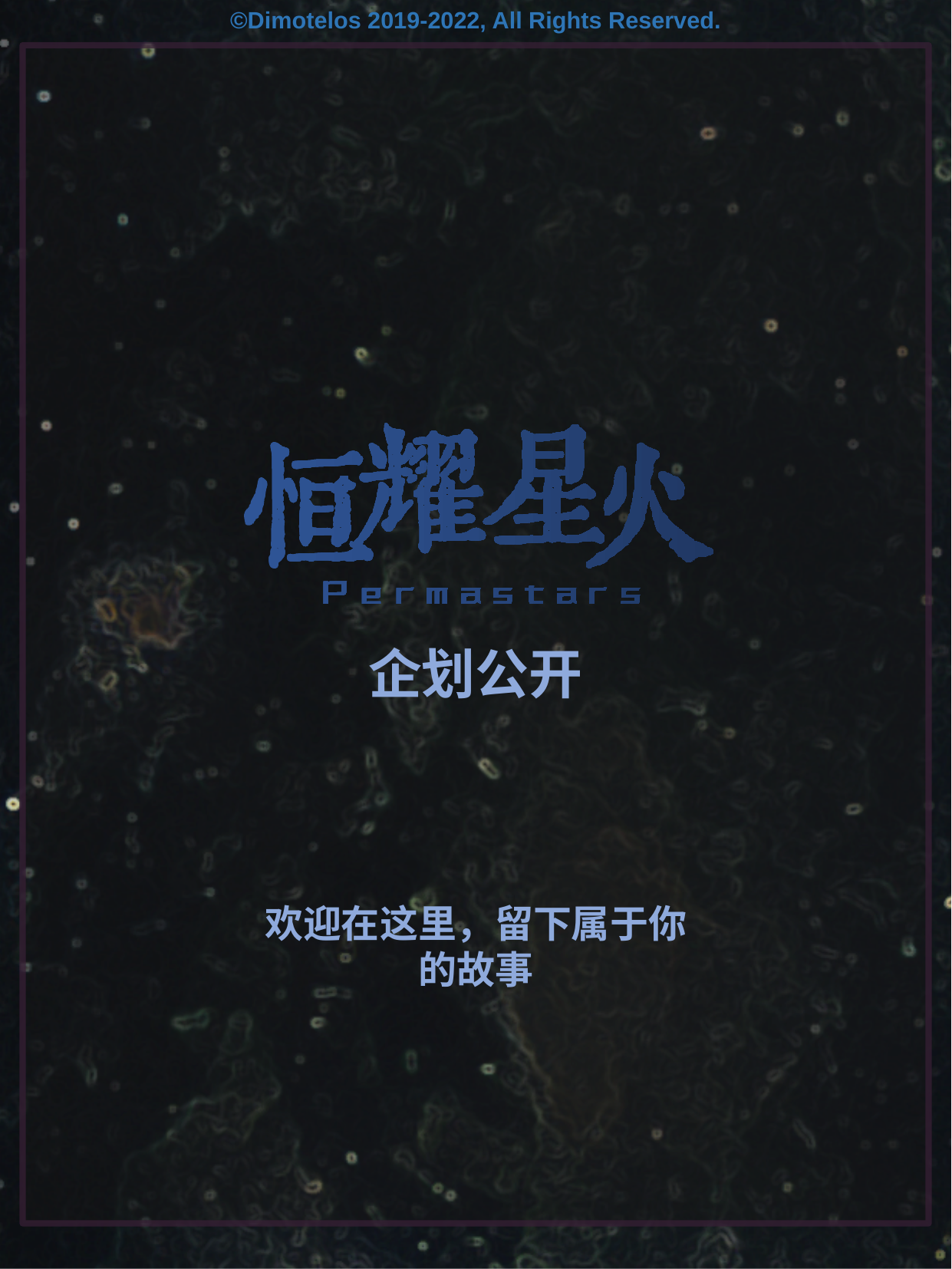

©Dimotelos 2019-2022, All Rights Reserved.

企划公开
欢迎在这里，留下属于你的故事